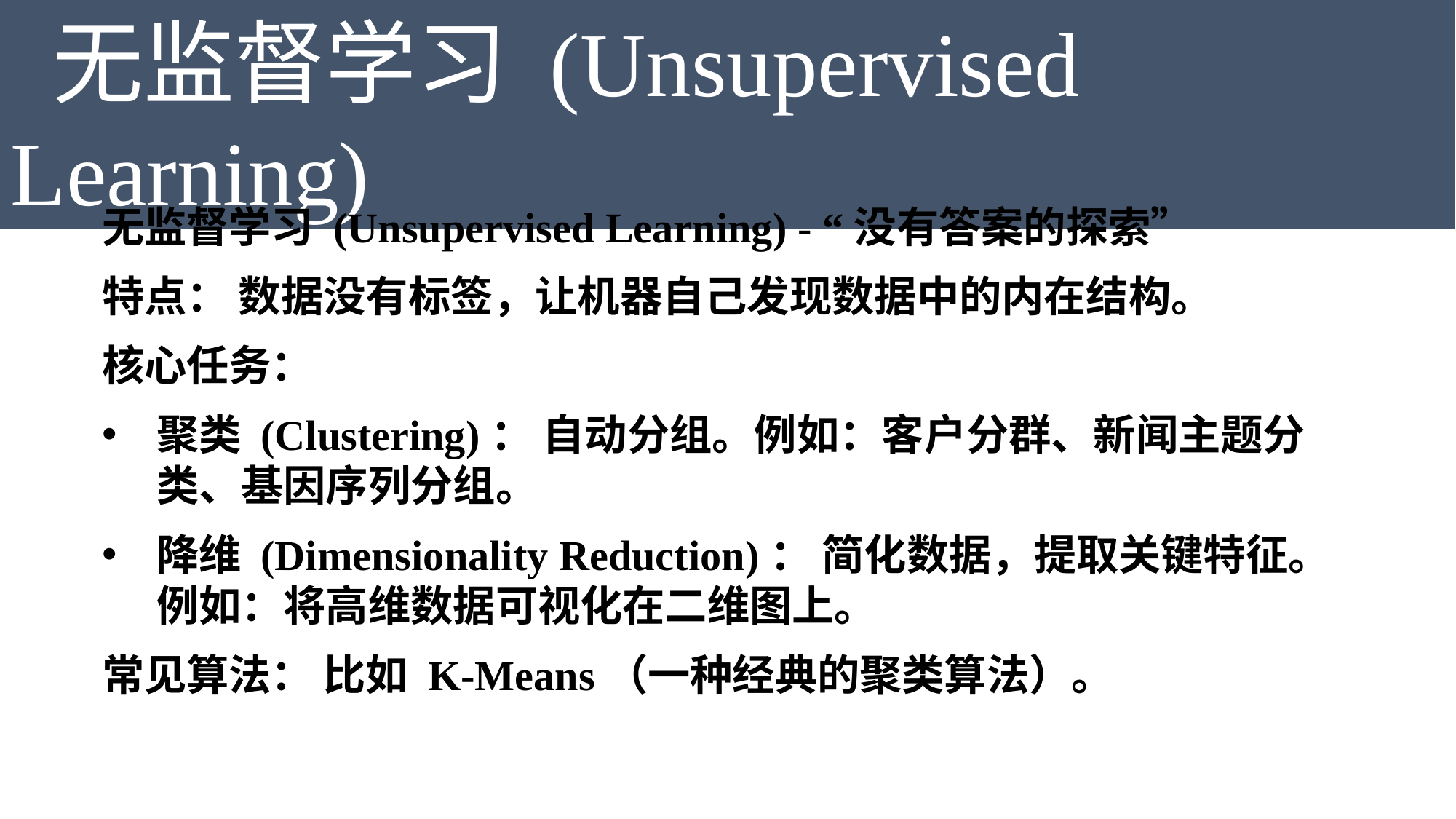

无监督学习 (Unsupervised Learning)
无监督学习 (Unsupervised Learning) - “没有答案的探索”
特点： 数据没有标签，让机器自己发现数据中的内在结构。
核心任务：
聚类 (Clustering)： 自动分组。例如：客户分群、新闻主题分类、基因序列分组。
降维 (Dimensionality Reduction)： 简化数据，提取关键特征。例如：将高维数据可视化在二维图上。
常见算法： 比如 K-Means（一种经典的聚类算法）。